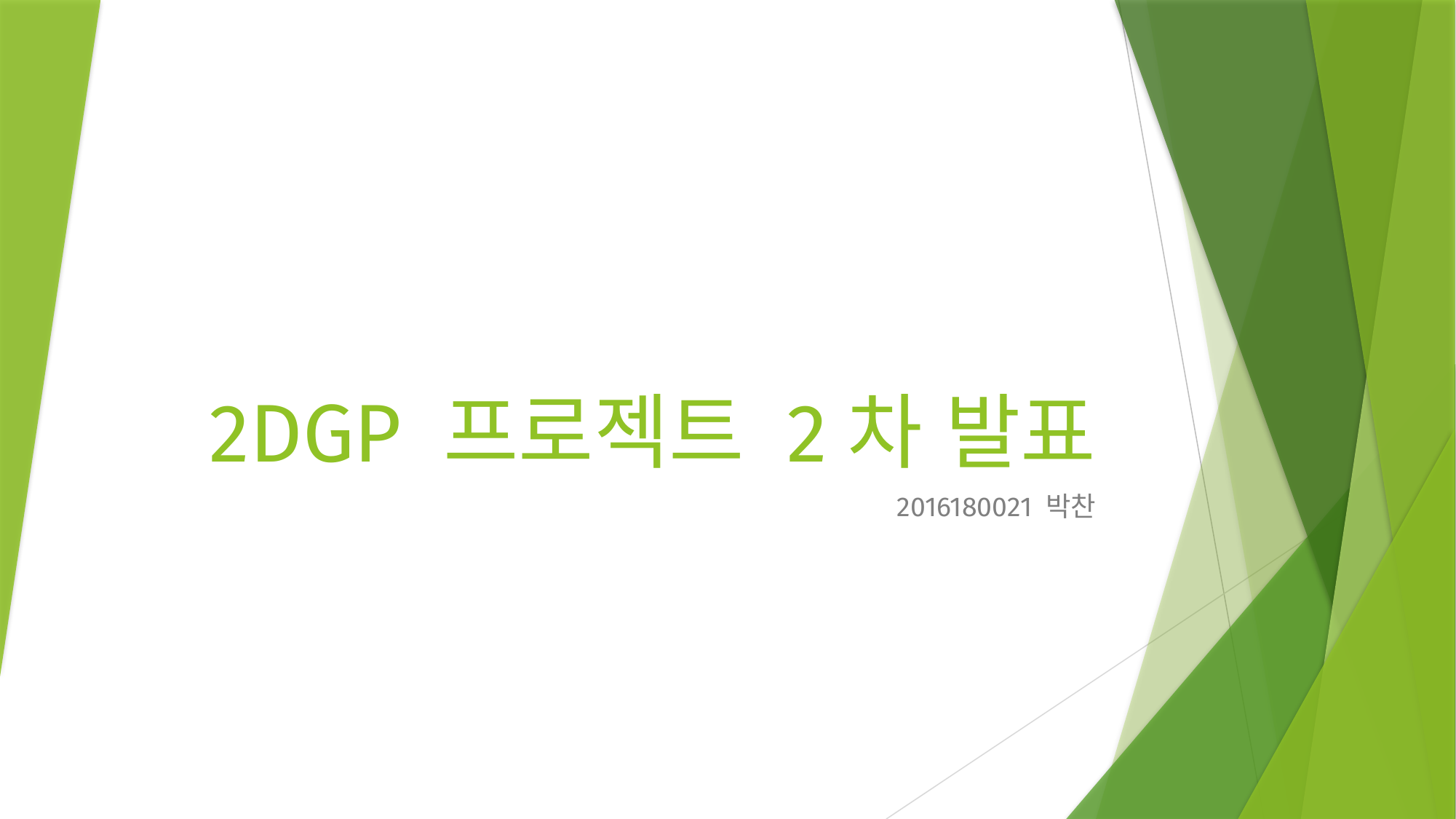

# 2DGP 프로젝트 2차 발표
2016180021 박찬